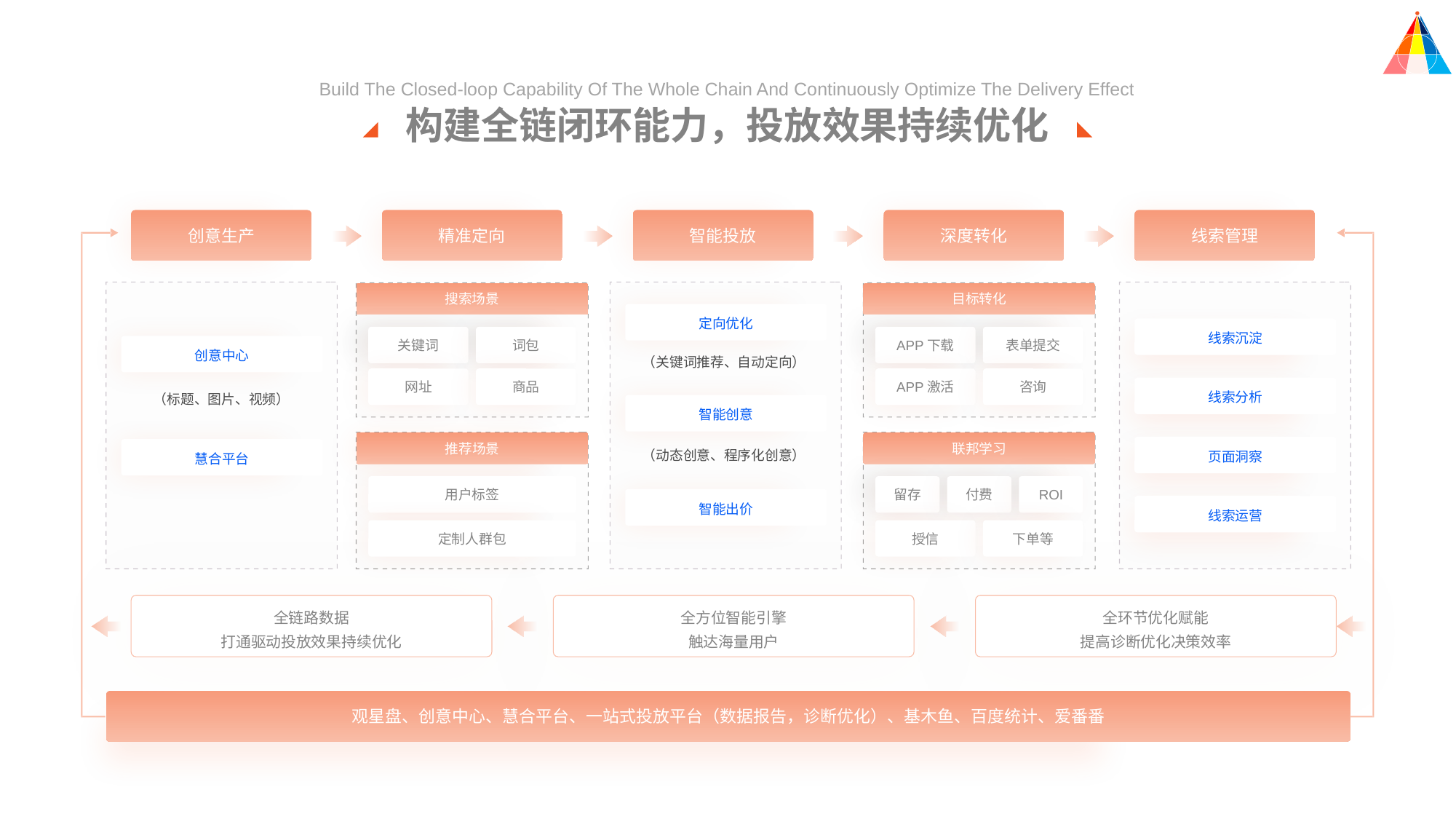

Build The Closed-loop Capability Of The Whole Chain And Continuously Optimize The Delivery Effect
构建全链闭环能力，投放效果持续优化

创意生产
精准定向
智能投放
深度转化
线索管理

搜索场景
目标转化

定向优化

线索沉淀

关键词
词包
APP下载
表单提交
创意中心
（关键词推荐、自动定向）

网址
商品
APP激活
咨询
线索分析
（标题、图片、视频）

智能创意

推荐场景
联邦学习
（动态创意、程序化创意）
页面洞察
慧合平台

用户标签
留存
付费
ROI

智能出价
线索运营

定制人群包
授信
下单等

全链路数据
打通驱动投放效果持续优化
全方位智能引擎
触达海量用户
全环节优化赋能
提高诊断优化决策效率

观星盘、创意中心、慧合平台、一站式投放平台（数据报告，诊断优化）、基木鱼、百度统计、爱番番